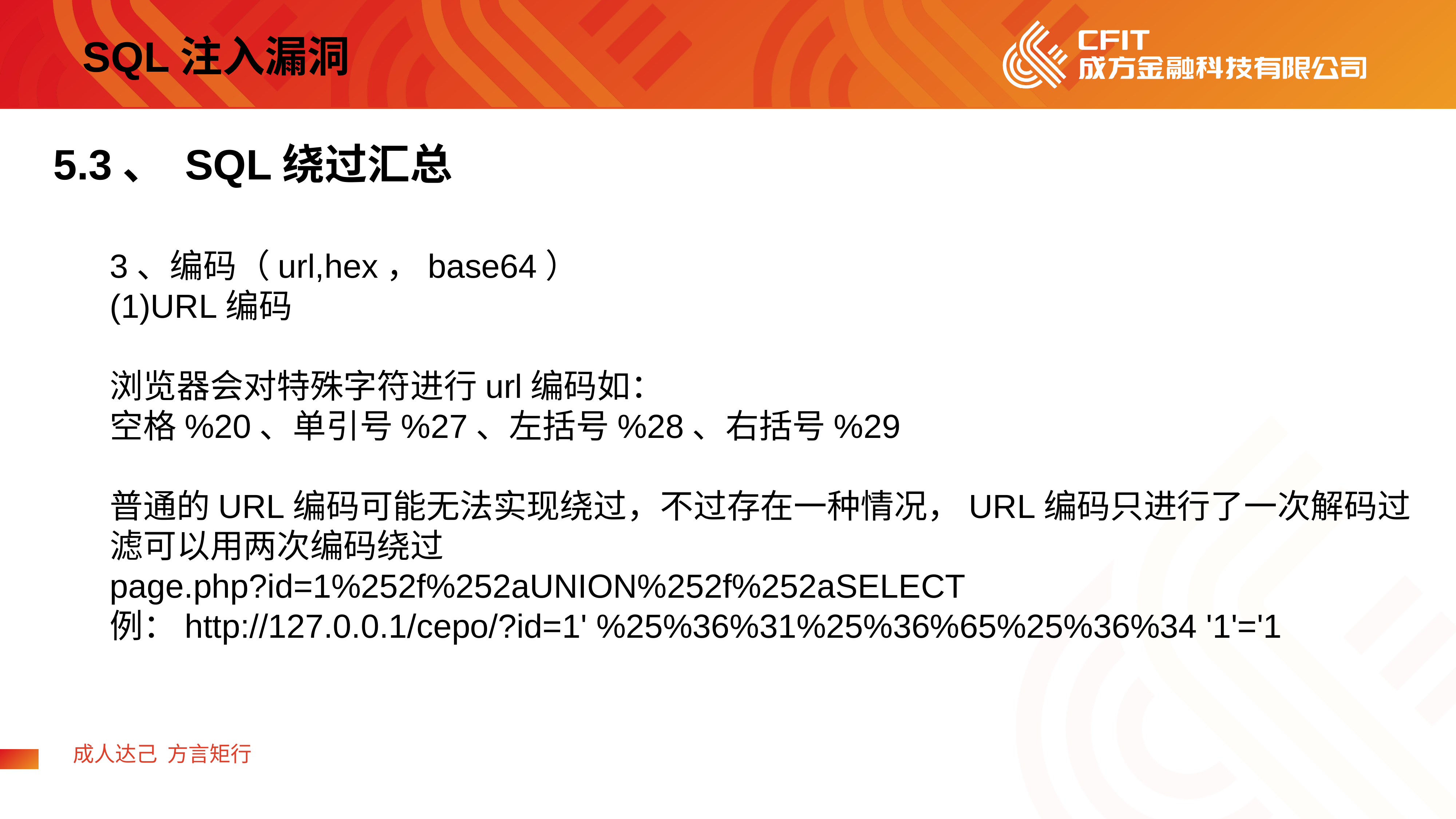

SQL注入漏洞
5.3、 SQL绕过汇总
3、编码（url,hex，base64）
(1)URL编码

浏览器会对特殊字符进行url编码如：
空格%20、单引号%27、左括号%28、右括号%29

普通的URL编码可能无法实现绕过，不过存在一种情况，URL编码只进行了一次解码过滤可以用两次编码绕过
page.php?id=1%252f%252aUNION%252f%252aSELECT
例：http://127.0.0.1/cepo/?id=1' %25%36%31%25%36%65%25%36%34 '1'='1